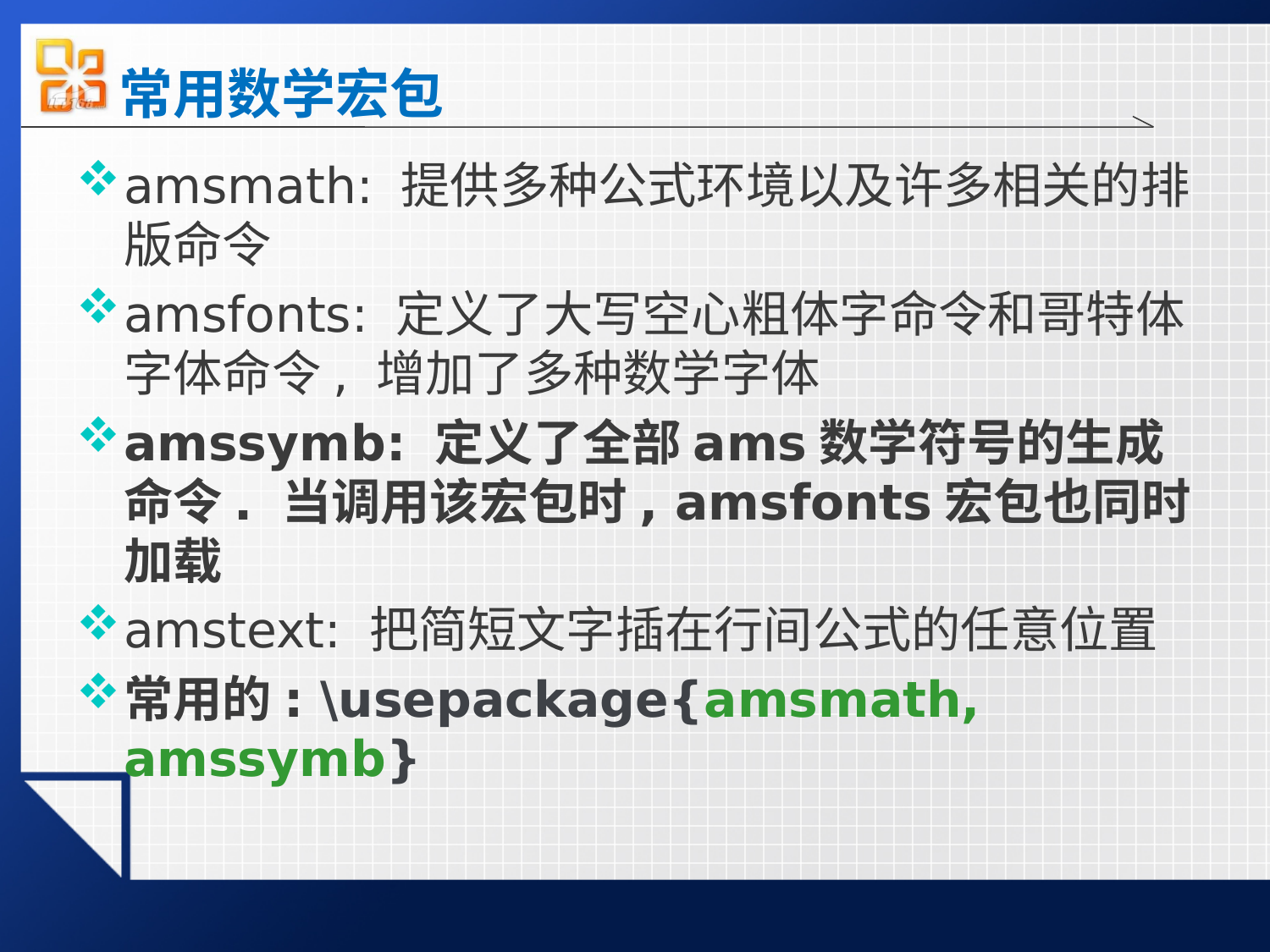

# 常用数学宏包
amsmath: 提供多种公式环境以及许多相关的排版命令
amsfonts: 定义了大写空心粗体字命令和哥特体字体命令, 增加了多种数学字体
amssymb: 定义了全部ams数学符号的生成命令. 当调用该宏包时, amsfonts宏包也同时加载
amstext: 把简短文字插在行间公式的任意位置
常用的: \usepackage{amsmath, amssymb}